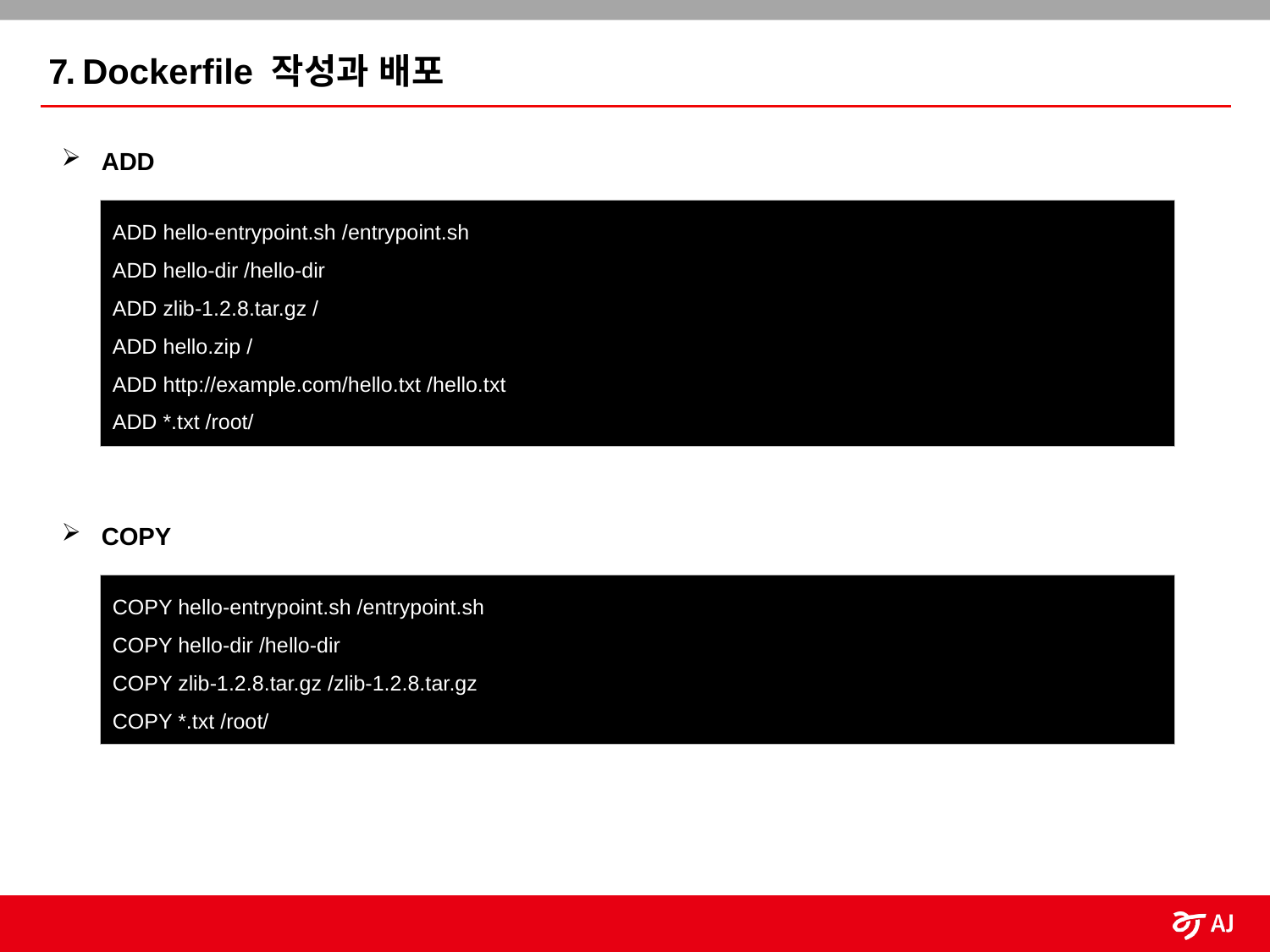

7. Dockerfile 작성과 배포
ADD
ADD hello-entrypoint.sh /entrypoint.sh
ADD hello-dir /hello-dir
ADD zlib-1.2.8.tar.gz /
ADD hello.zip /
ADD http://example.com/hello.txt /hello.txt
ADD *.txt /root/
COPY
COPY hello-entrypoint.sh /entrypoint.sh
COPY hello-dir /hello-dir
COPY zlib-1.2.8.tar.gz /zlib-1.2.8.tar.gz
COPY *.txt /root/